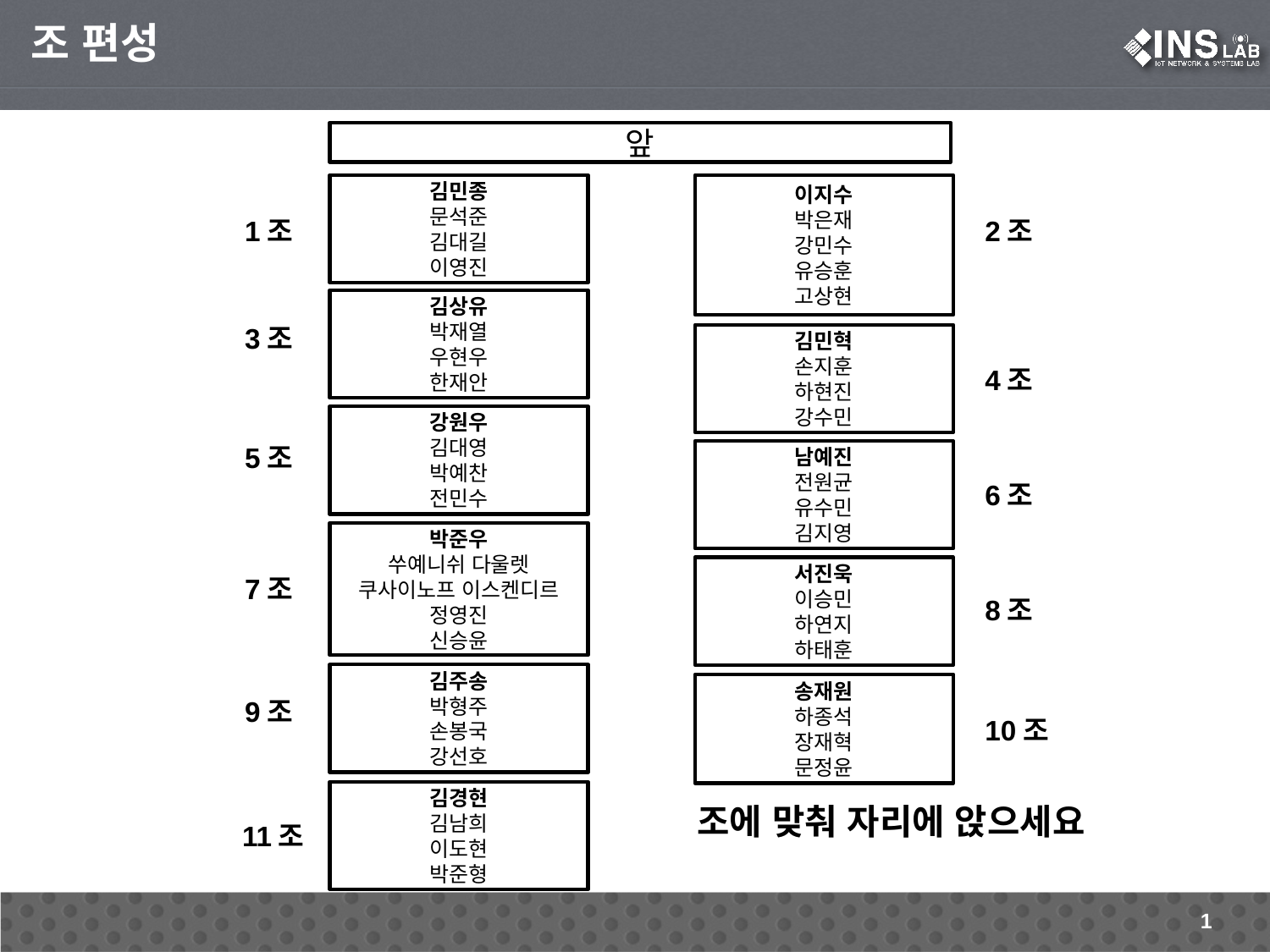

조 편성
앞
김민종
문석준
김대길
이영진
이지수
박은재
강민수
유승훈
고상현
1조
2조
김상유
박재열
우현우
한재안
3조
김민혁
손지훈
하현진
강수민
4조
강원우
김대영
박예찬
전민수
5조
남예진
전원균
유수민
김지영
6조
박준우
쑤예니쉬 다울렛
쿠사이노프 이스켄디르
정영진
신승윤
서진욱
이승민
하연지
하태훈
7조
8조
김주송
박형주
손봉국
강선호
송재원
하종석
장재혁
문정윤
9조
10조
김경현
김남희
이도현
박준형
조에 맞춰 자리에 앉으세요
11조
1